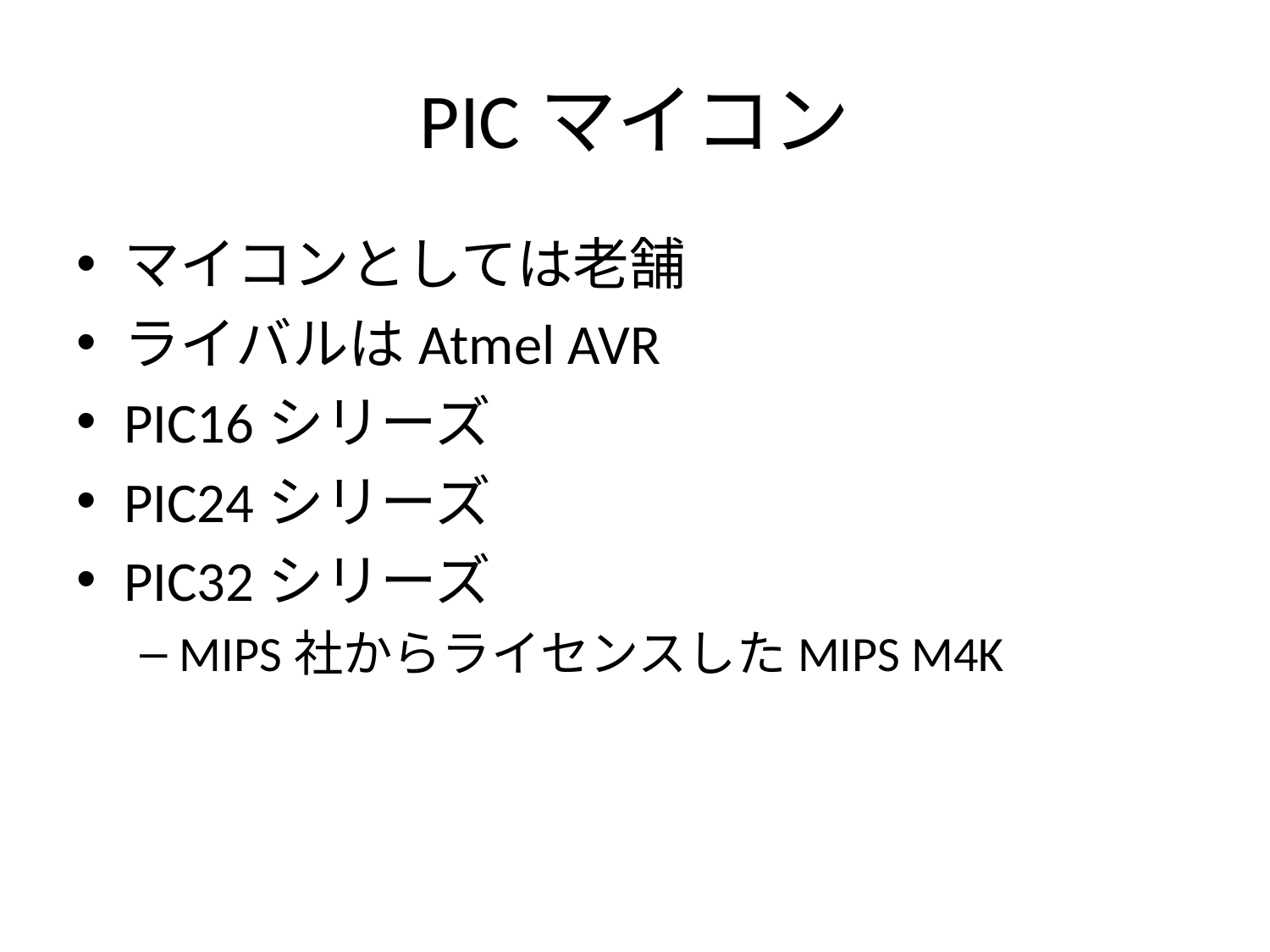

# PICマイコン
マイコンとしては老舗
ライバルはAtmel AVR
PIC16シリーズ
PIC24シリーズ
PIC32シリーズ
MIPS社からライセンスしたMIPS M4K